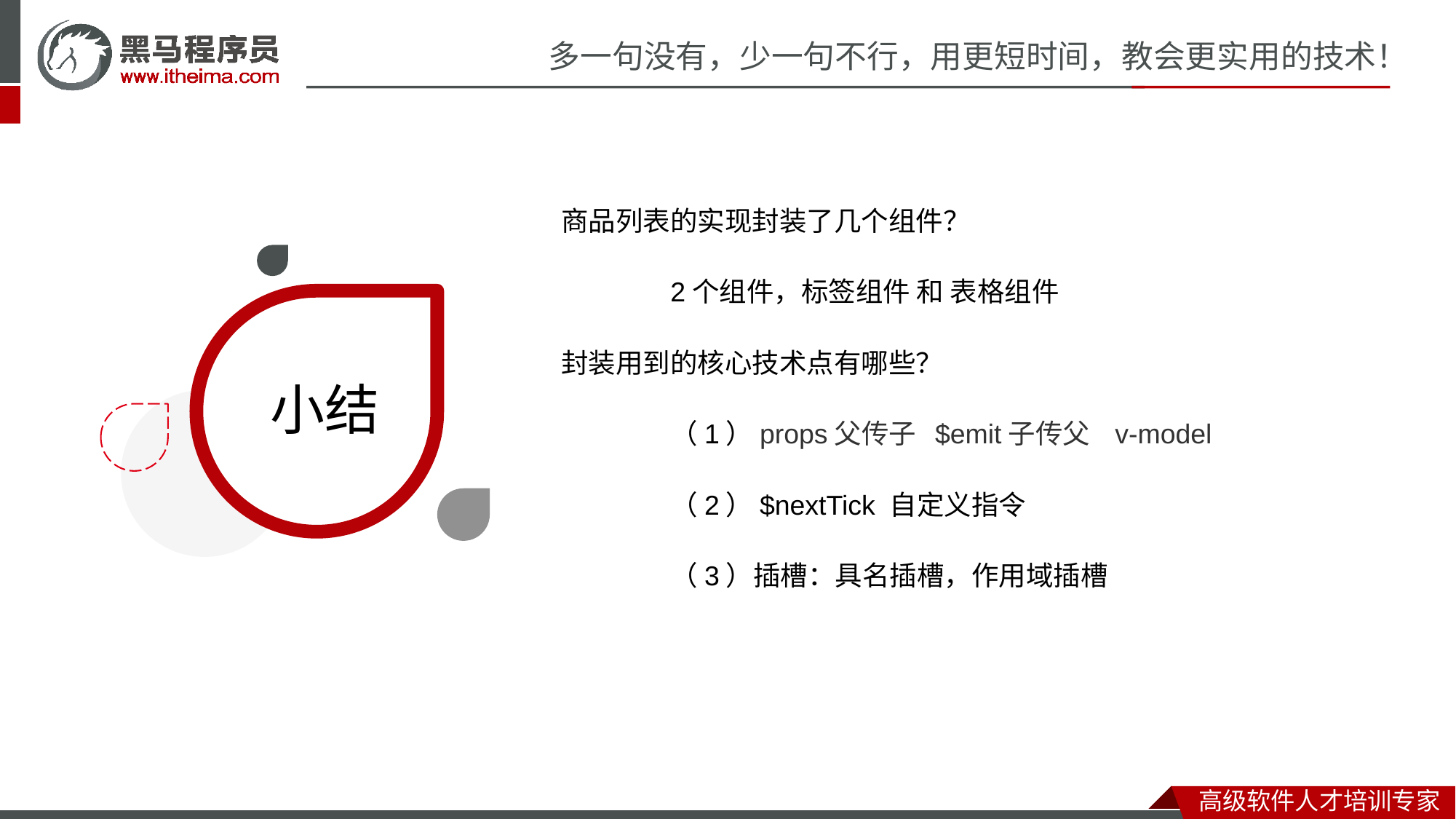

商品列表的实现封装了几个组件？
	2个组件，标签组件 和 表格组件
封装用到的核心技术点有哪些？
	（1）props父传子  $emit子传父   v-model
	（2）$nextTick 自定义指令
	（3）插槽：具名插槽，作用域插槽